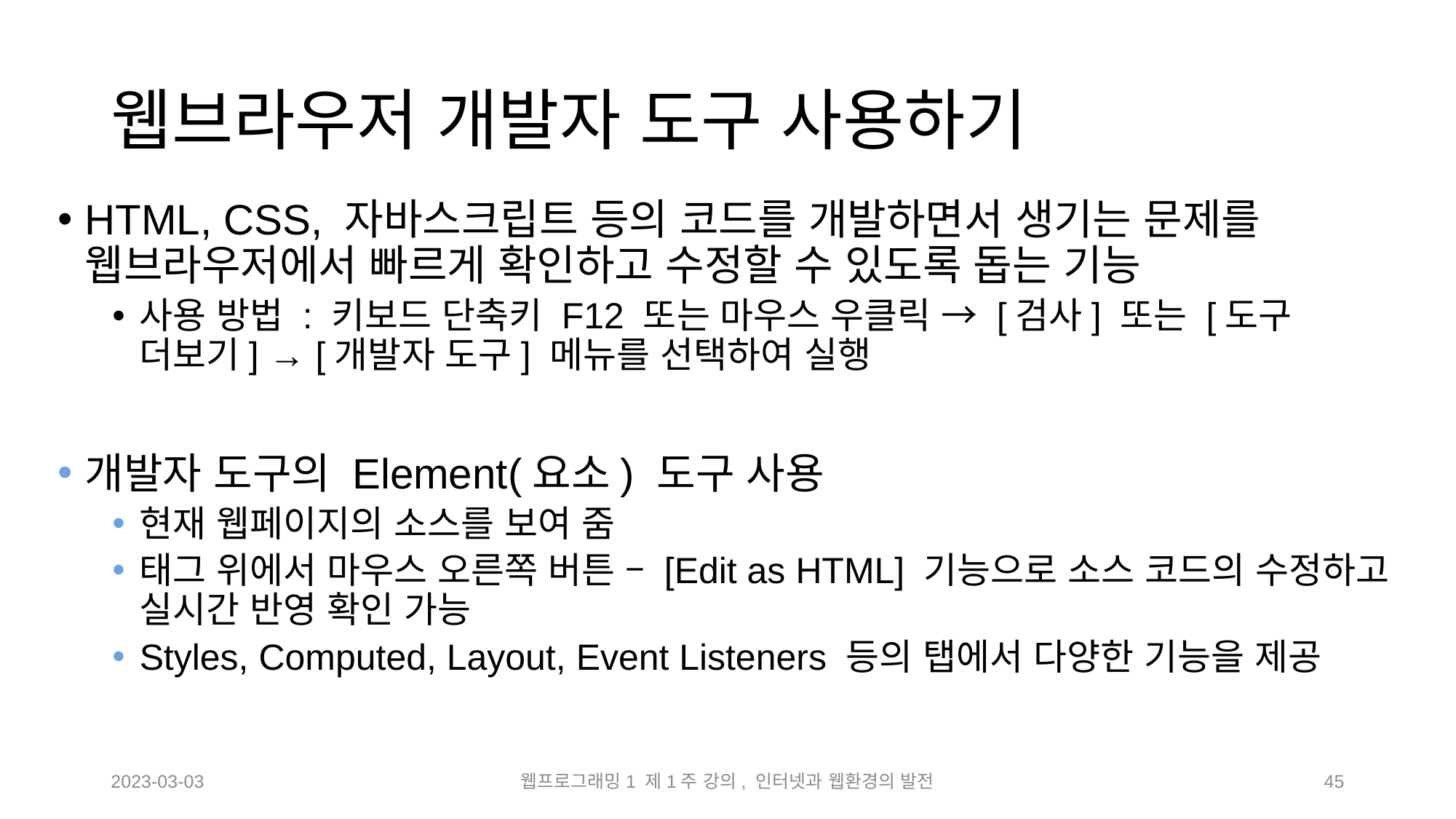

# 웹브라우저 개발자 도구 사용하기
HTML, CSS, 자바스크립트 등의 코드를 개발하면서 생기는 문제를 웹브라우저에서 빠르게 확인하고 수정할 수 있도록 돕는 기능
사용 방법 : 키보드 단축키 F12 또는 마우스 우클릭 → [검사] 또는 [도구 더보기] → [개발자 도구] 메뉴를 선택하여 실행

개발자 도구의 Element(요소) 도구 사용
현재 웹페이지의 소스를 보여 줌
태그 위에서 마우스 오른쪽 버튼 – [Edit as HTML] 기능으로 소스 코드의 수정하고 실시간 반영 확인 가능
Styles, Computed, Layout, Event Listeners 등의 탭에서 다양한 기능을 제공

45
2023-03-03
웹프로그래밍1 제1주 강의, 인터넷과 웹환경의 발전